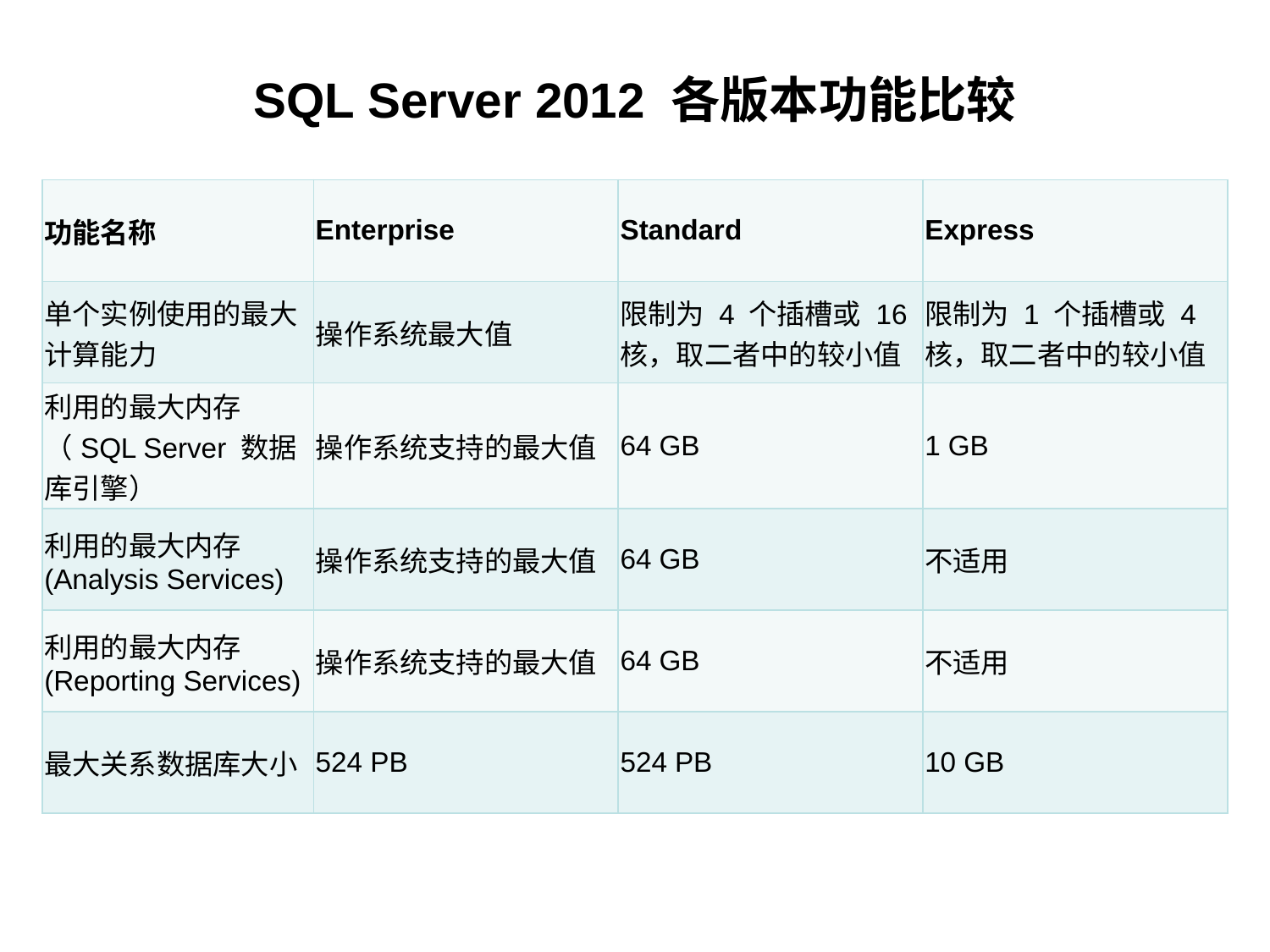

# SQL Server 2012 各版本功能比较
| 功能名称 | Enterprise | Standard | Express |
| --- | --- | --- | --- |
| 单个实例使用的最大计算能力 | 操作系统最大值 | 限制为 4 个插槽或 16 核，取二者中的较小值 | 限制为 1 个插槽或 4 核，取二者中的较小值 |
| 利用的最大内存（SQL Server 数据库引擎） | 操作系统支持的最大值 | 64 GB | 1 GB |
| 利用的最大内存 (Analysis Services) | 操作系统支持的最大值 | 64 GB | 不适用 |
| 利用的最大内存 (Reporting Services) | 操作系统支持的最大值 | 64 GB | 不适用 |
| 最大关系数据库大小 | 524 PB | 524 PB | 10 GB |